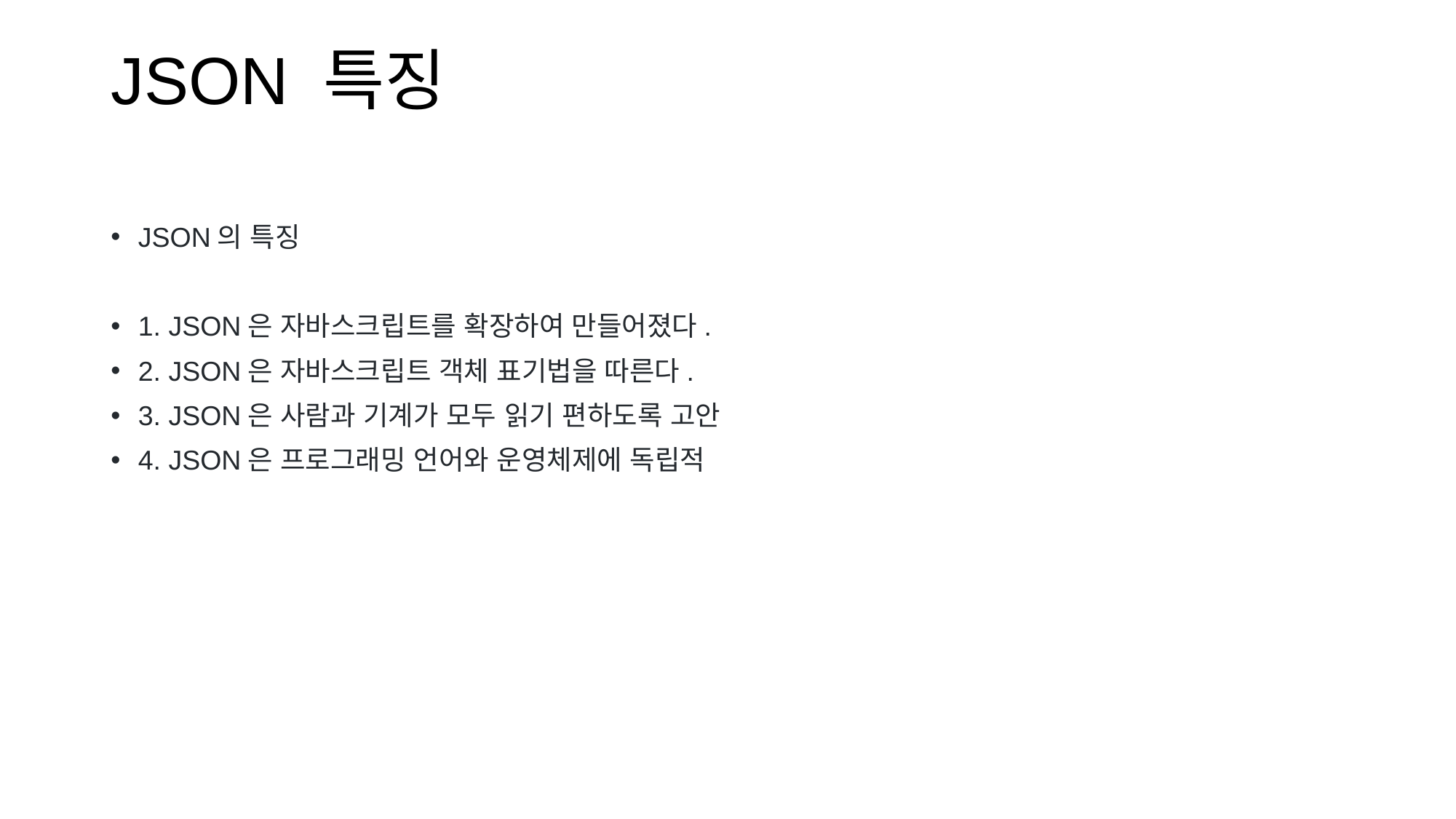

# JSON 특징
JSON의 특징

1. JSON은 자바스크립트를 확장하여 만들어졌다.
2. JSON은 자바스크립트 객체 표기법을 따른다.
3. JSON은 사람과 기계가 모두 읽기 편하도록 고안
4. JSON은 프로그래밍 언어와 운영체제에 독립적